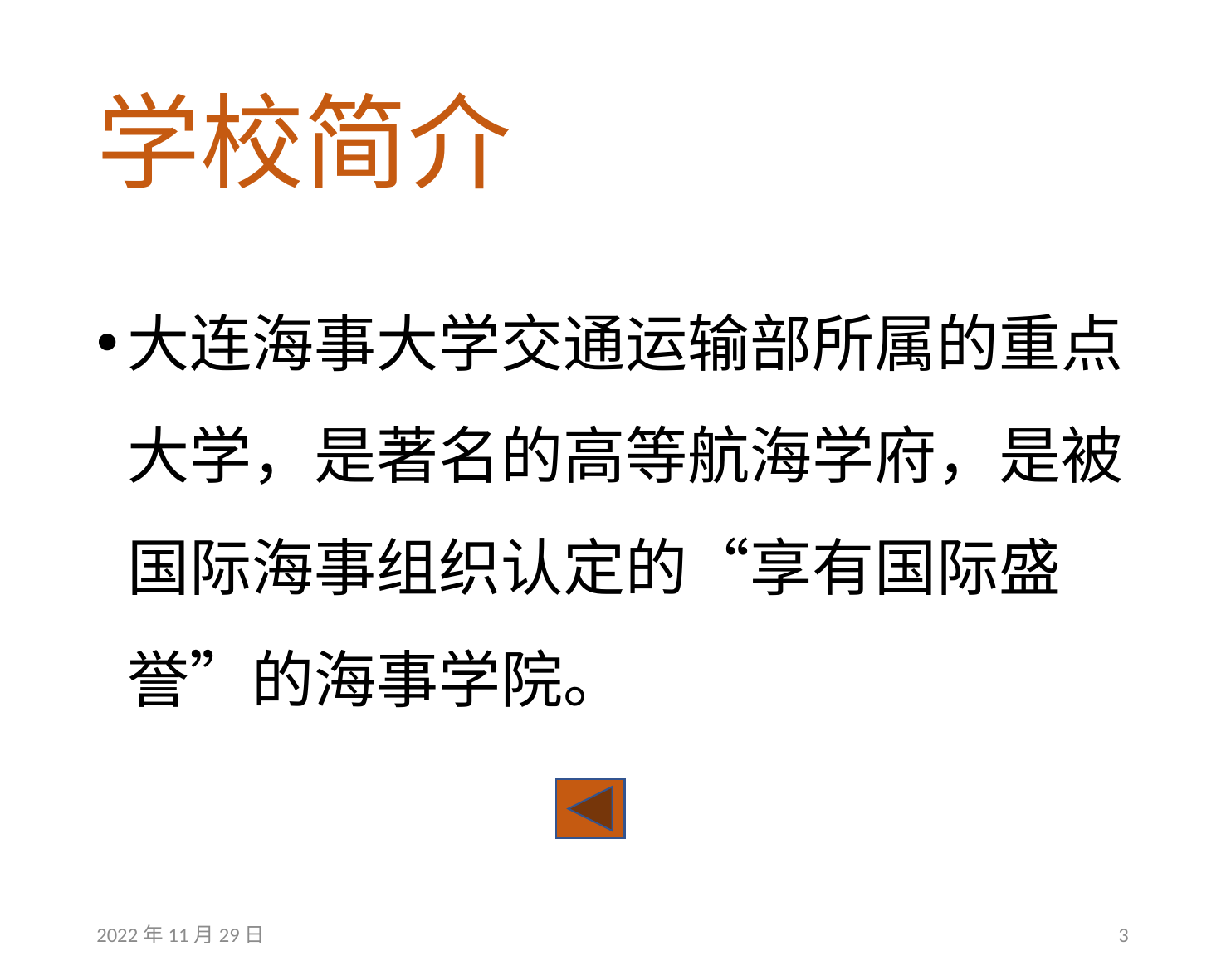

# 学校简介
大连海事大学交通运输部所属的重点大学，是著名的高等航海学府，是被国际海事组织认定的“享有国际盛誉”的海事学院。

2022年11月29日
3